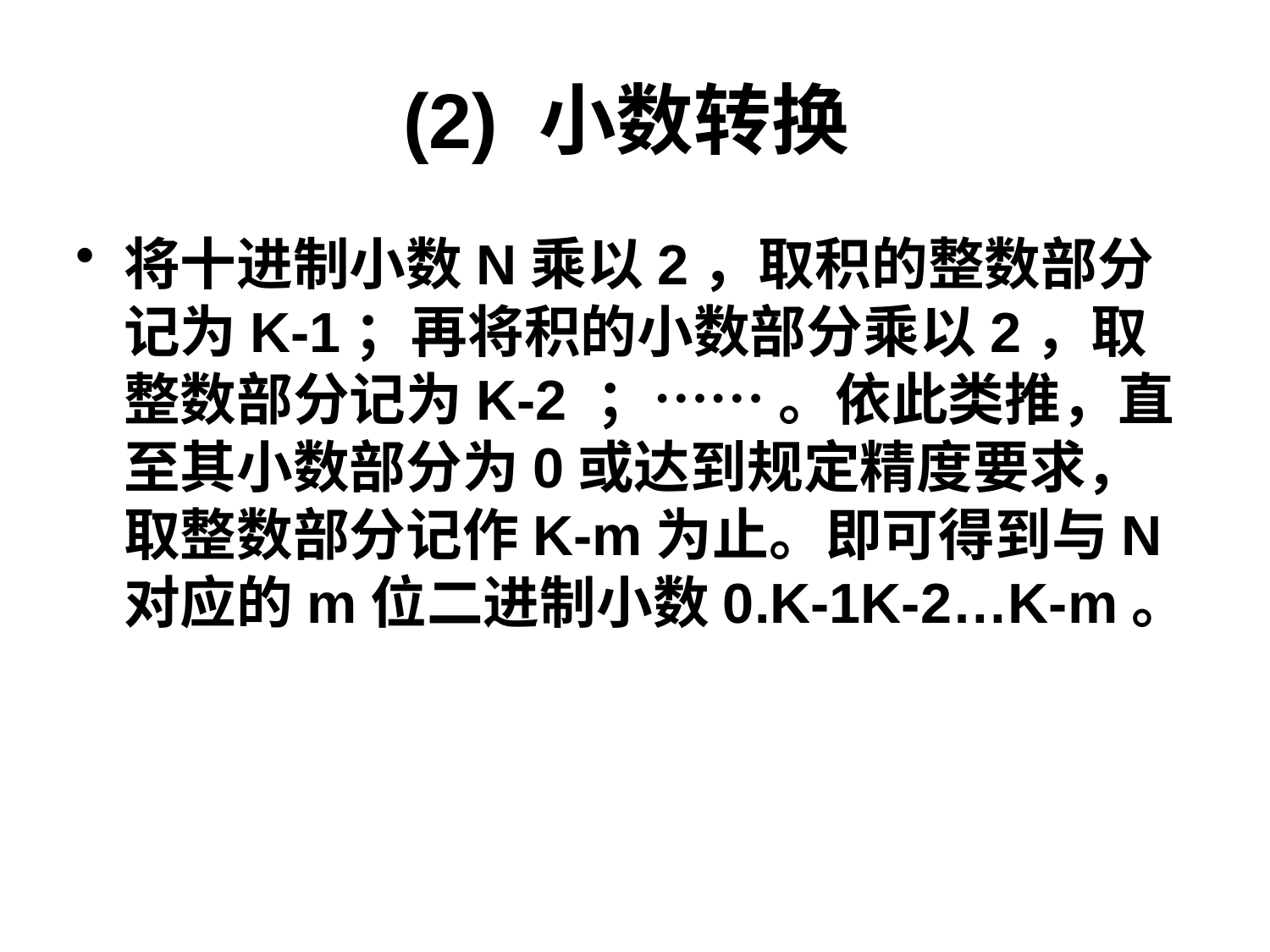

# (2) 小数转换
将十进制小数N乘以2，取积的整数部分记为K-1；再将积的小数部分乘以2，取整数部分记为K-2 ；…… 。依此类推，直至其小数部分为0或达到规定精度要求，取整数部分记作K-m为止。即可得到与N对应的m位二进制小数0.K-1K-2…K-m。